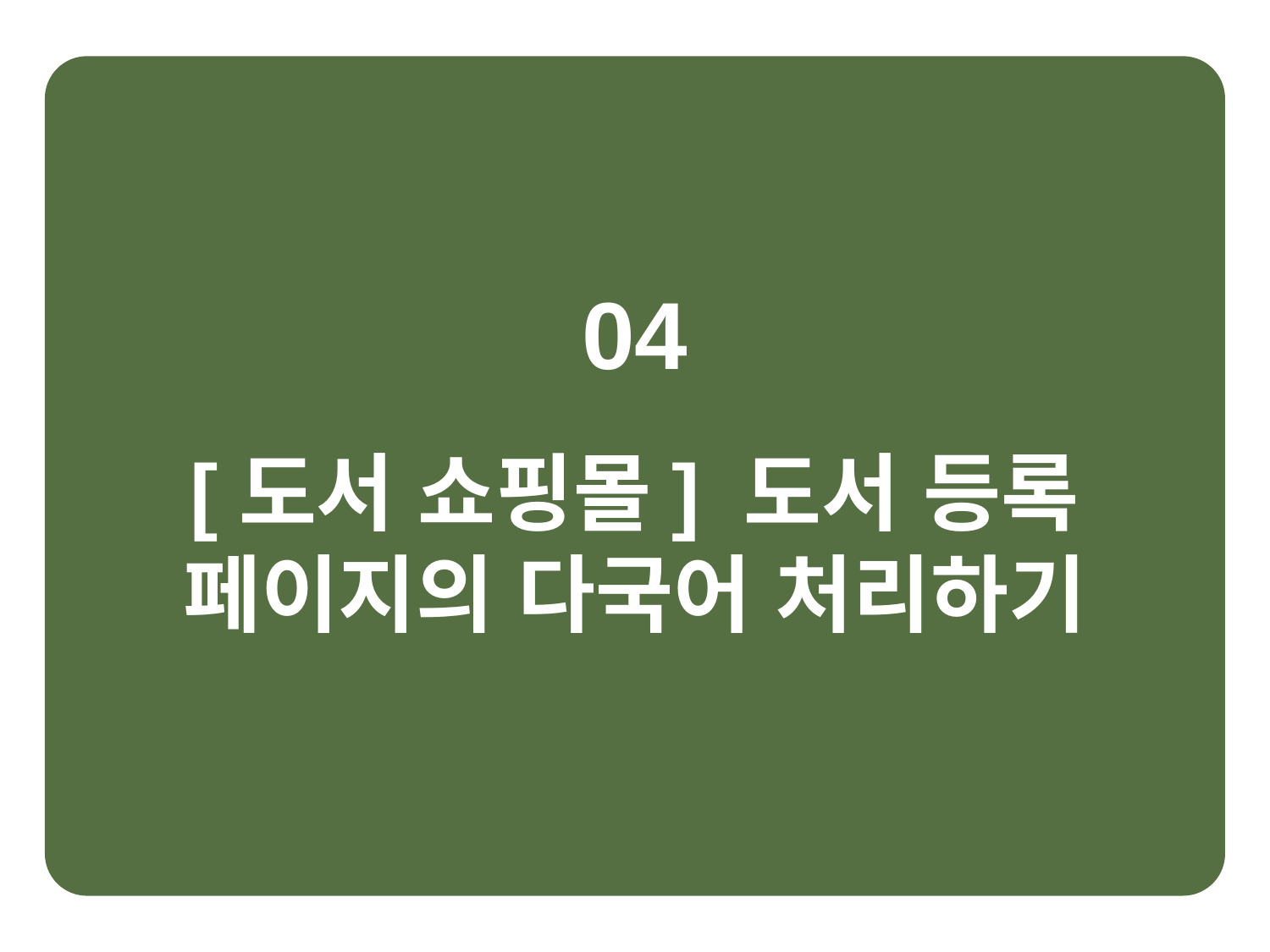

04
[도서 쇼핑몰] 도서 등록 페이지의 다국어 처리하기